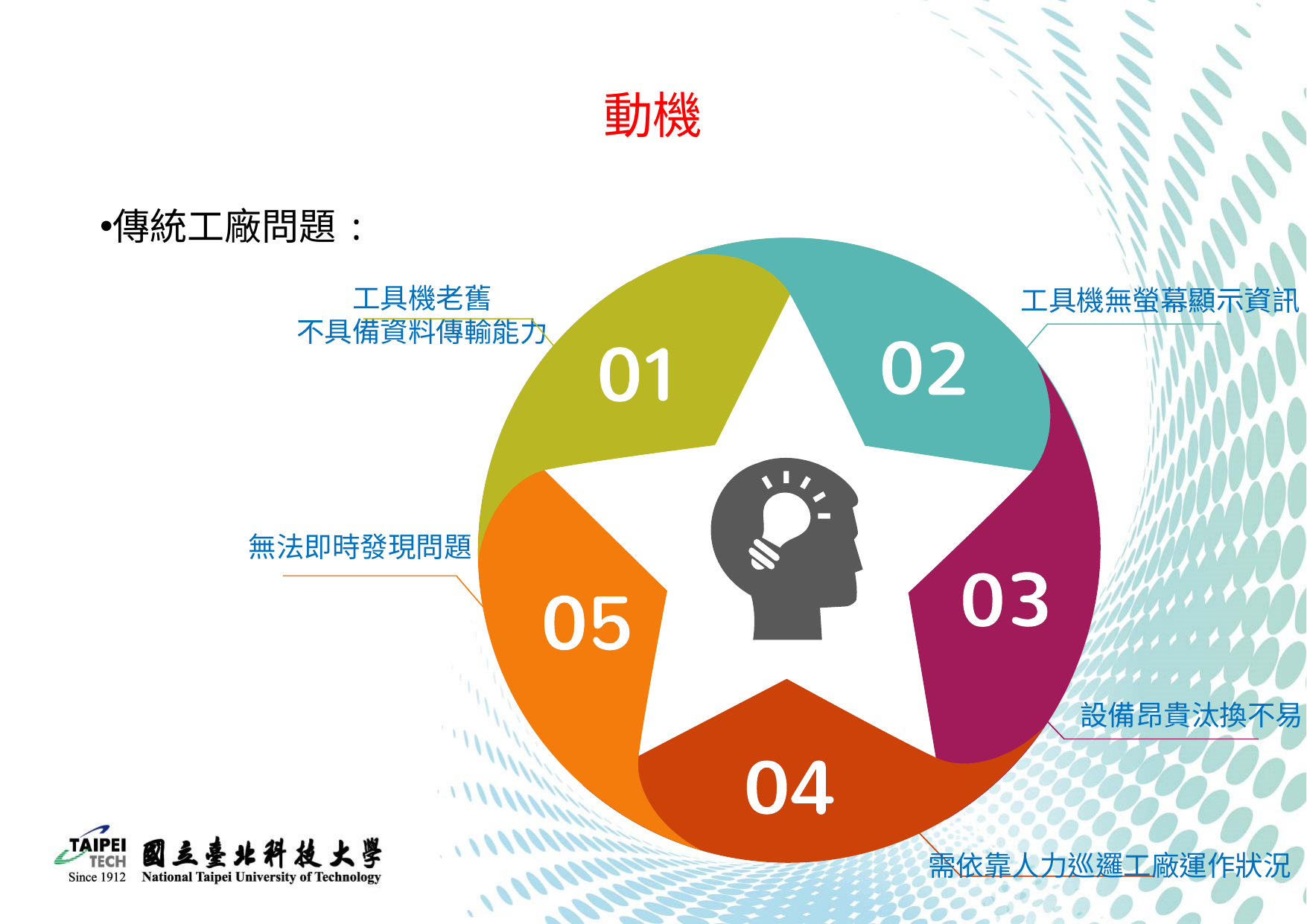

動機
傳統工廠問題:

工具機老舊
不具備資料傳輸能力
工具機無螢幕顯示資訊

無法即時發現問題

設備昂貴汰換不易

需依靠人力巡邏工廠運作狀況